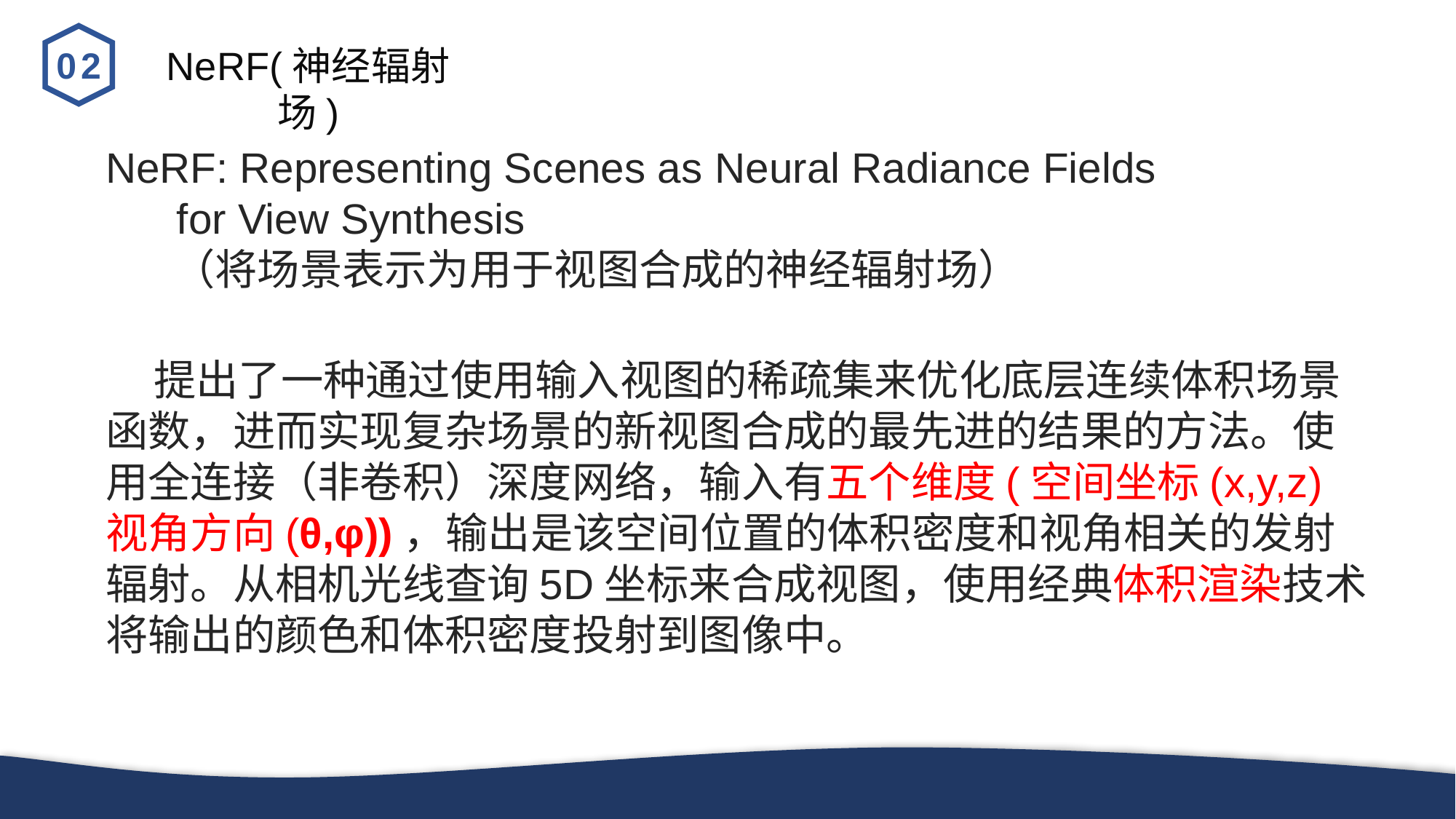

NeRF(神经辐射场)
02
NeRF: Representing Scenes as Neural Radiance Fields
      for View Synthesis
      （将场景表示为用于视图合成的神经辐射场）
    提出了一种通过使用输入视图的稀疏集来优化底层连续体积场景函数，进而实现复杂场景的新视图合成的最先进的结果的方法。使用全连接（非卷积）深度网络，输入有五个维度(空间坐标(x,y,z)视角方向(θ,φ))，输出是该空间位置的体积密度和视角相关的发射辐射。从相机光线查询5D坐标来合成视图，使用经典体积渲染技术将输出的颜色和体积密度投射到图像中。